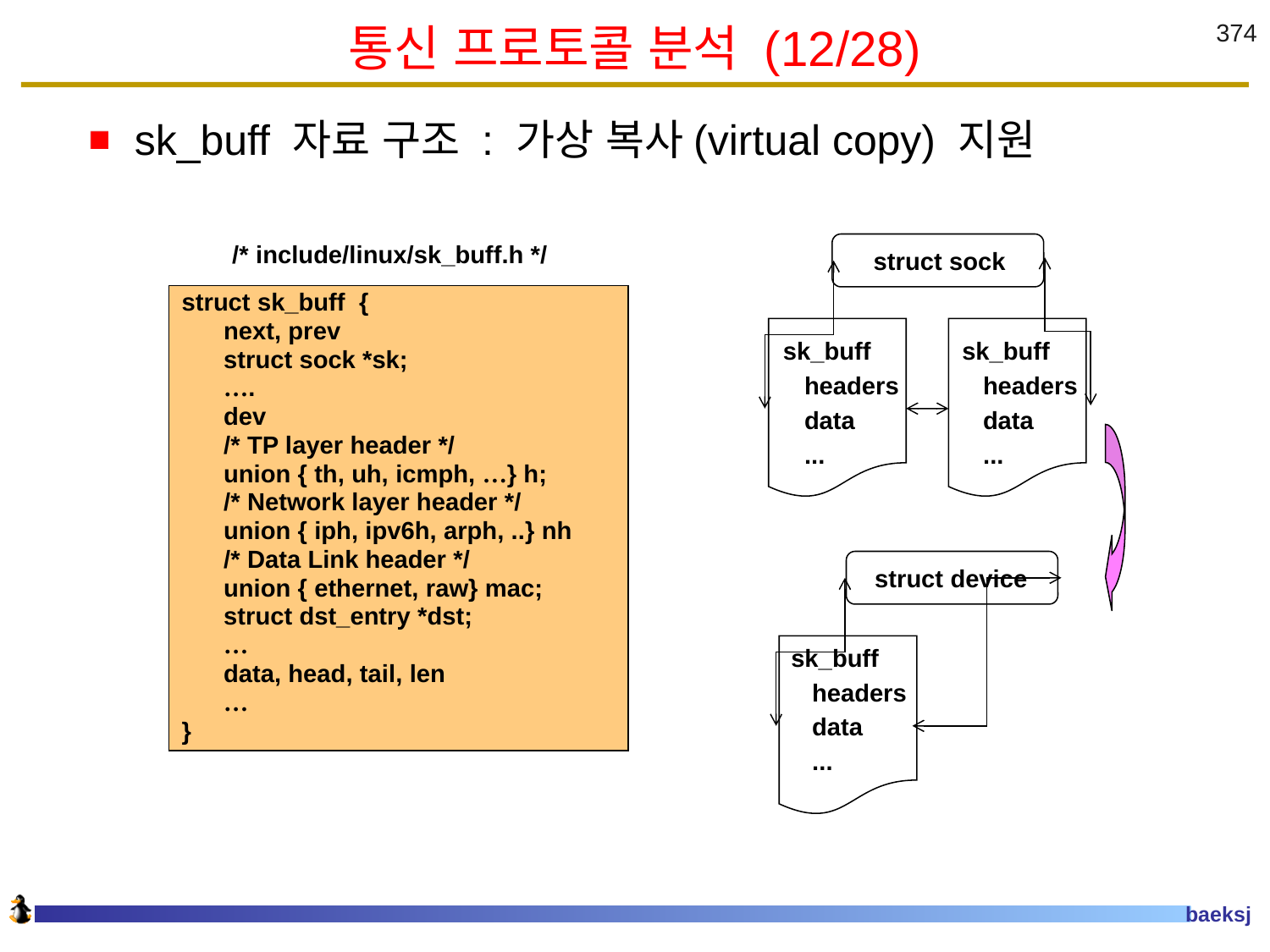

# 통신 프로토콜 분석 (12/28)
374
sk_buff 자료 구조 : 가상 복사(virtual copy) 지원

/* include/linux/sk_buff.h */

struct sock

  sk_buff
     headers
     data
     ...
  sk_buff
     headers
     data
     ...

struct device
  sk_buff
     headers
     data
     ...

struct sk_buff  {
      next, prev
      struct sock *sk;
      ….
      dev
      /* TP layer header */
      union { th, uh, icmph, …} h;
      /* Network layer header */
      union { iph, ipv6h, arph, ..} nh
      /* Data Link header */
      union { ethernet, raw} mac;
      struct dst_entry *dst;
      …
      data, head, tail, len
      …
}